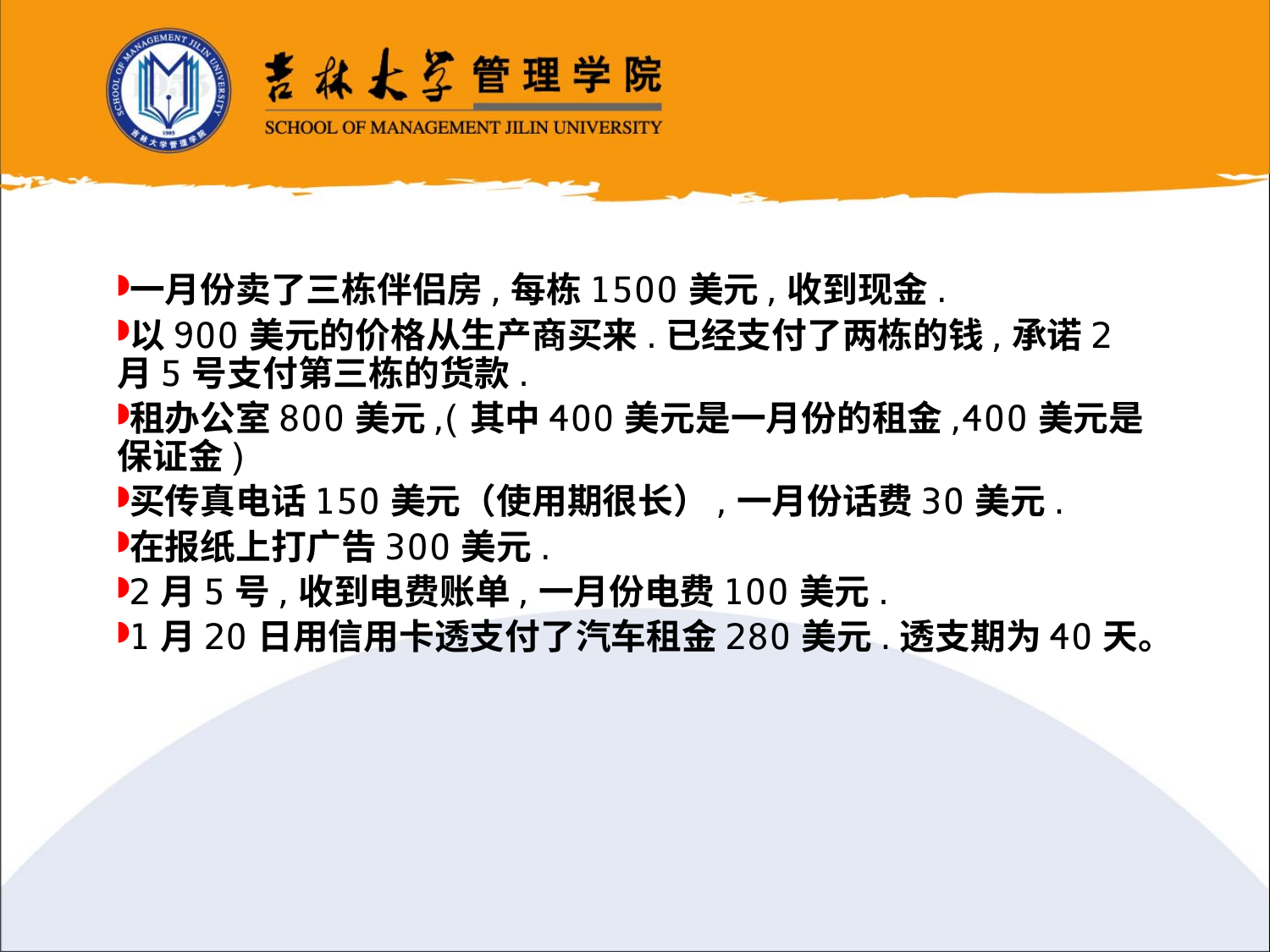

一月份卖了三栋伴侣房,每栋1500美元,收到现金.
以900美元的价格从生产商买来.已经支付了两栋的钱,承诺2月5号支付第三栋的货款.
租办公室800美元,(其中400美元是一月份的租金,400美元是保证金)
买传真电话150美元（使用期很长）,一月份话费30美元.
在报纸上打广告300美元.
2月5号,收到电费账单,一月份电费100美元.
1月20日用信用卡透支付了汽车租金280美元.透支期为40天。
9